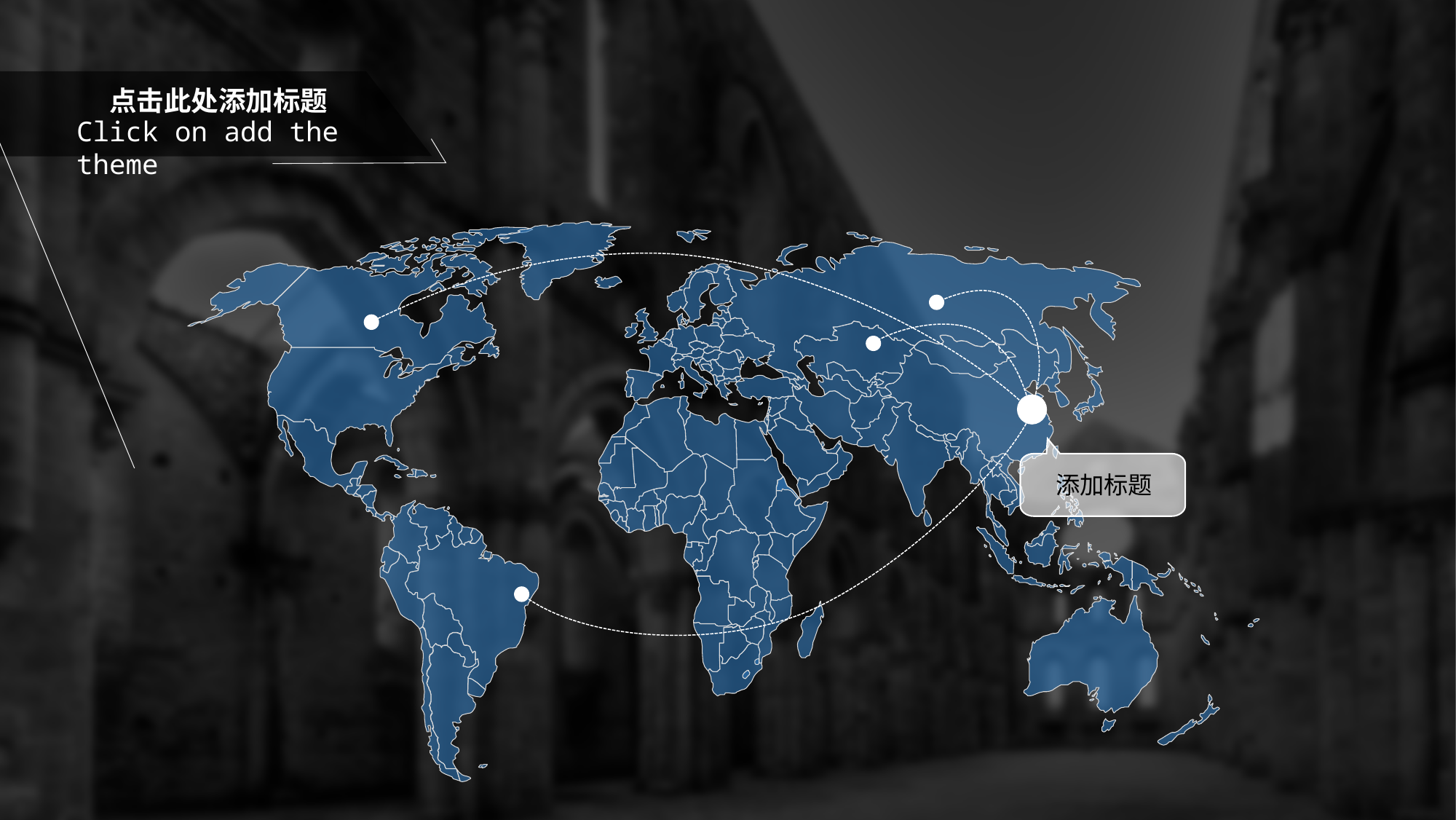

点击此处添加标题
Click on add the theme

添加标题